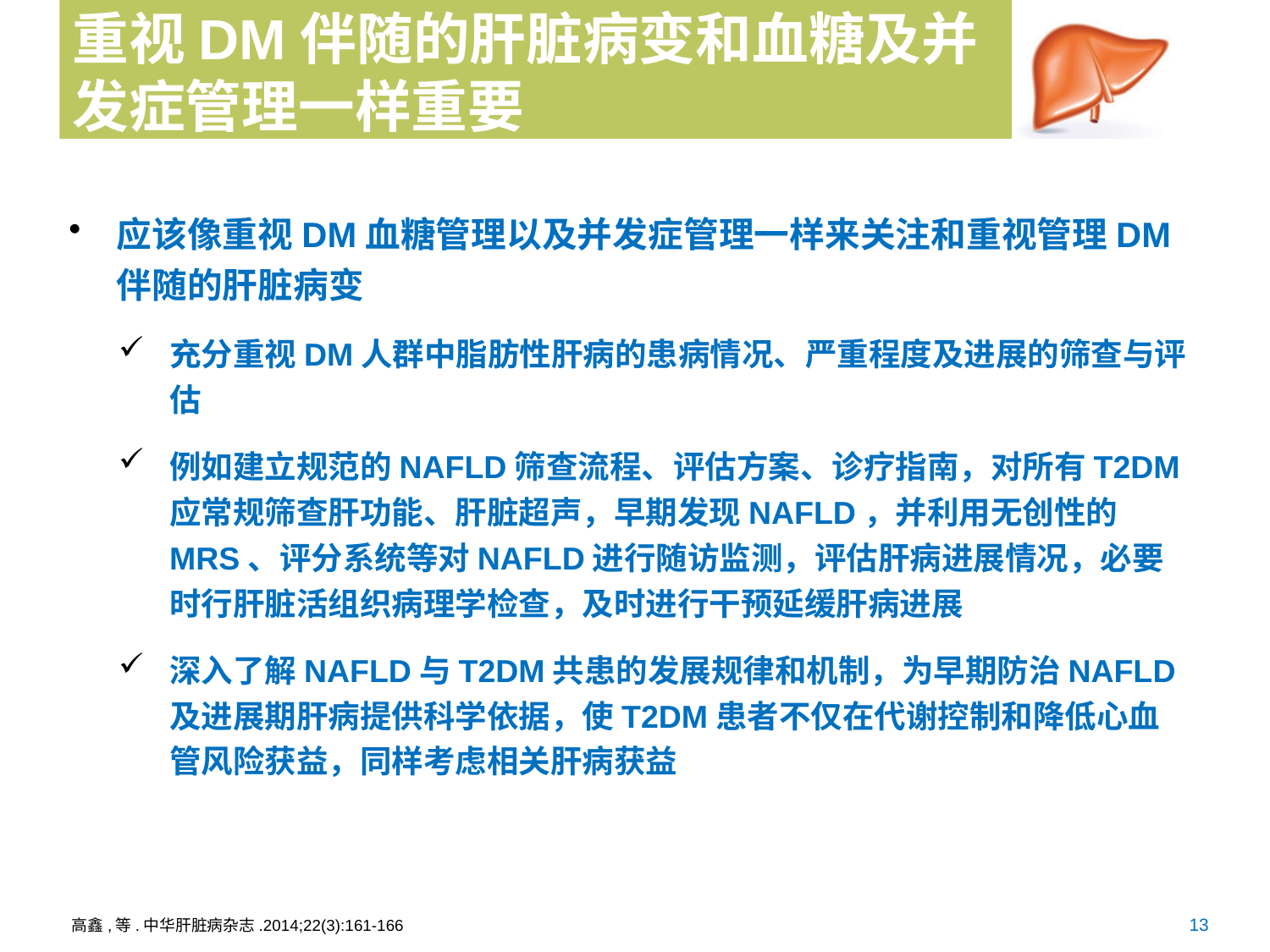

# 重视DM伴随的肝脏病变和血糖及并发症管理一样重要
应该像重视DM血糖管理以及并发症管理一样来关注和重视管理DM伴随的肝脏病变
充分重视DM人群中脂肪性肝病的患病情况、严重程度及进展的筛查与评估
例如建立规范的NAFLD筛查流程、评估方案、诊疗指南，对所有T2DM应常规筛查肝功能、肝脏超声，早期发现NAFLD，并利用无创性的MRS、评分系统等对NAFLD进行随访监测，评估肝病进展情况，必要时行肝脏活组织病理学检查，及时进行干预延缓肝病进展
深入了解NAFLD与T2DM共患的发展规律和机制，为早期防治NAFLD及进展期肝病提供科学依据，使T2DM患者不仅在代谢控制和降低心血管风险获益，同样考虑相关肝病获益

13
高鑫,等.中华肝脏病杂志.2014;22(3):161-166